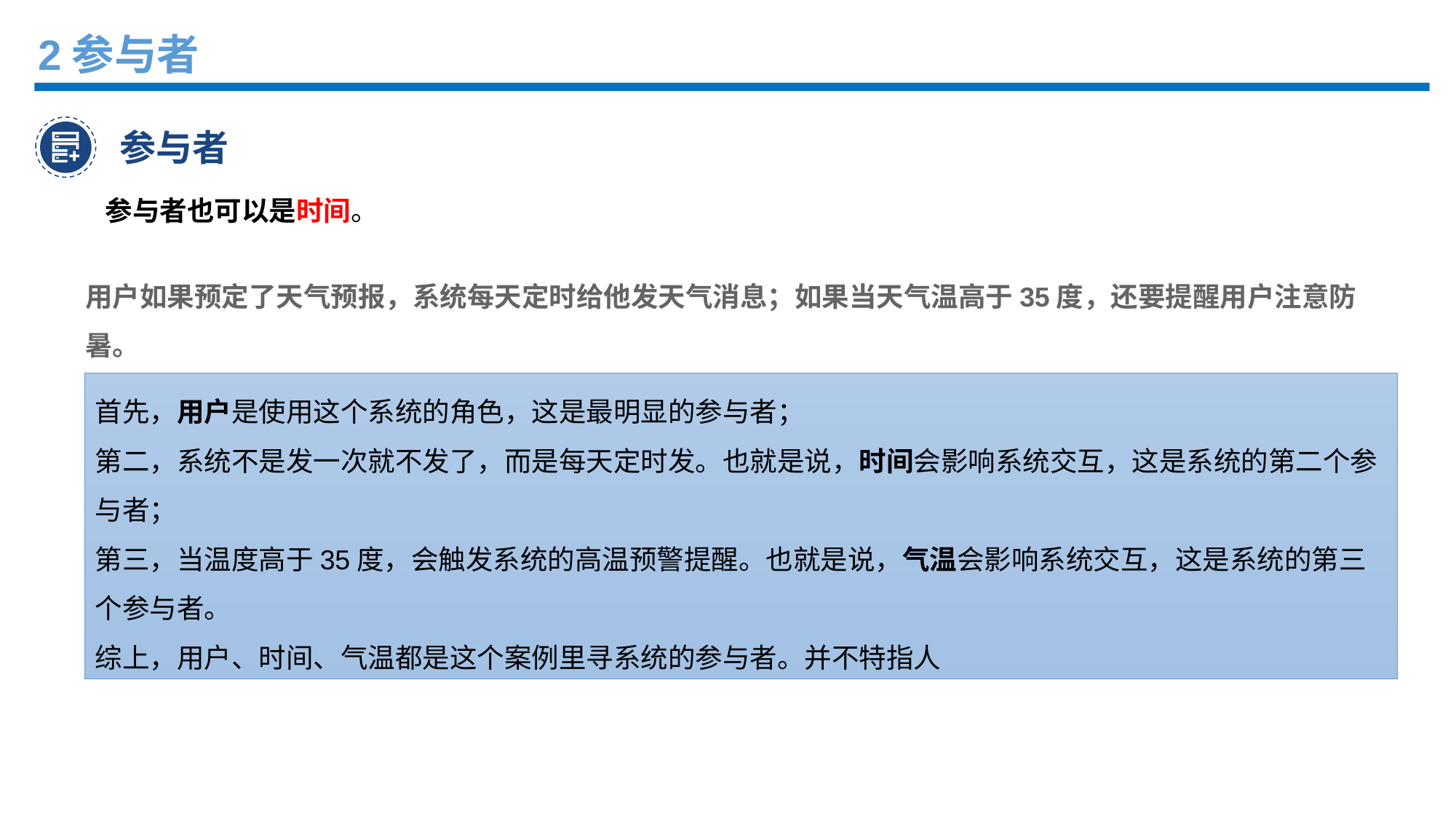

2参与者

参与者

参与者也可以是时间。
用户如果预定了天气预报，系统每天定时给他发天气消息；如果当天气温高于35度，还要提醒用户注意防暑。
首先，用户是使用这个系统的角色，这是最明显的参与者；
第二，系统不是发一次就不发了，而是每天定时发。也就是说，时间会影响系统交互，这是系统的第二个参与者；
第三，当温度高于35度，会触发系统的高温预警提醒。也就是说，气温会影响系统交互，这是系统的第三个参与者。
综上，用户、时间、气温都是这个案例里寻系统的参与者。并不特指人